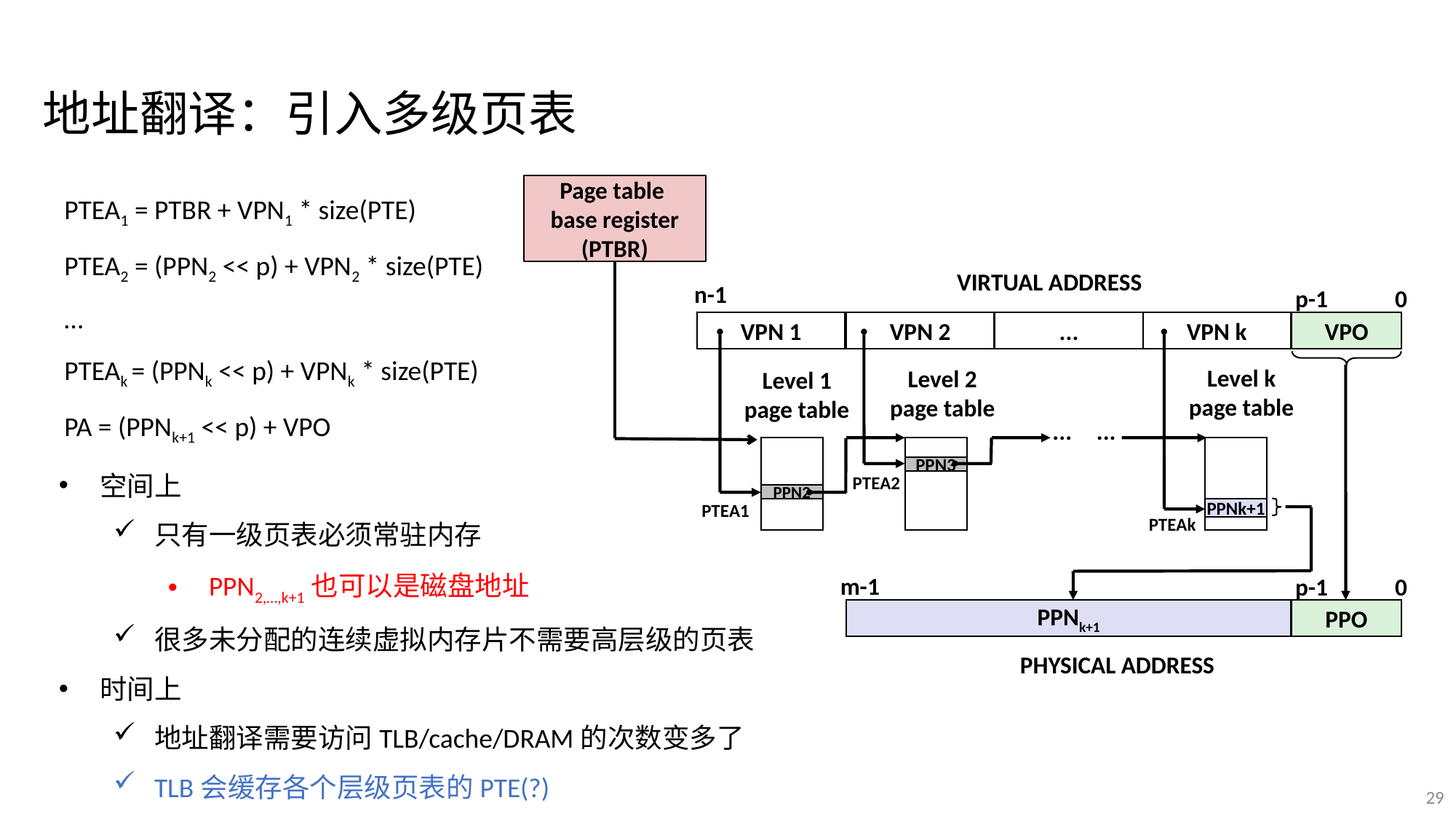

地址翻译：引入多级页表
PTEA1 = PTBR + VPN1 * size(PTE)
PTEA2 = (PPN2 << p) + VPN2 * size(PTE)
…
PTEAk = (PPNk << p) + VPNk * size(PTE)
PA = (PPNk+1 << p) + VPO
Page table
base register
(PTBR)
VIRTUAL ADDRESS
n-1
p-1
0

VPN 1
VPN 2
...
VPN k
VPO

Level k
page table
Level 2
page table
Level 1
page table

...
...

空间上
只有一级页表必须常驻内存
PPN2,…,k+1也可以是磁盘地址
很多未分配的连续虚拟内存片不需要高层级的页表
时间上
地址翻译需要访问TLB/cache/DRAM的次数变多了
TLB会缓存各个层级页表的PTE(?)
PPN3

PTEA2
PPN2

PTEA1
PPNk+1

PTEAk

m-1
p-1
0

PPNk+1
PPO
PHYSICAL ADDRESS
29